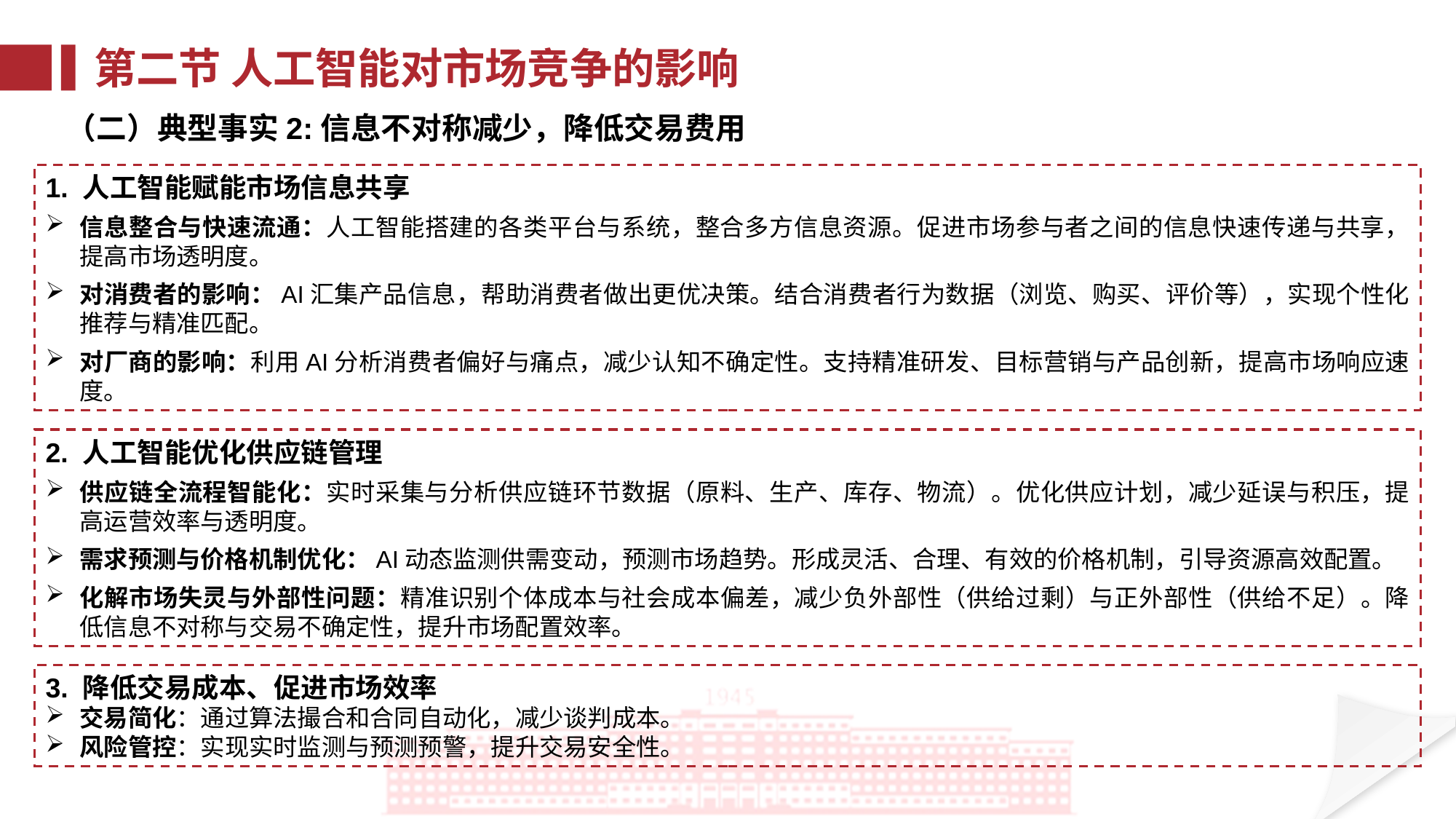

第二节 人工智能对市场竞争的影响
（二）典型事实2:信息不对称减少，降低交易费用
1. 人工智能赋能市场信息共享
信息整合与快速流通：人工智能搭建的各类平台与系统，整合多方信息资源。促进市场参与者之间的信息快速传递与共享，提高市场透明度。
对消费者的影响：AI汇集产品信息，帮助消费者做出更优决策。结合消费者行为数据（浏览、购买、评价等），实现个性化推荐与精准匹配。
对厂商的影响：利用AI分析消费者偏好与痛点，减少认知不确定性。支持精准研发、目标营销与产品创新，提高市场响应速度。
2. 人工智能优化供应链管理
供应链全流程智能化：实时采集与分析供应链环节数据（原料、生产、库存、物流）。优化供应计划，减少延误与积压，提高运营效率与透明度。
需求预测与价格机制优化：AI动态监测供需变动，预测市场趋势。形成灵活、合理、有效的价格机制，引导资源高效配置。
化解市场失灵与外部性问题：精准识别个体成本与社会成本偏差，减少负外部性（供给过剩）与正外部性（供给不足）。降低信息不对称与交易不确定性，提升市场配置效率。
3. 降低交易成本、促进市场效率
交易简化：通过算法撮合和合同自动化，减少谈判成本。
风险管控：实现实时监测与预测预警，提升交易安全性。